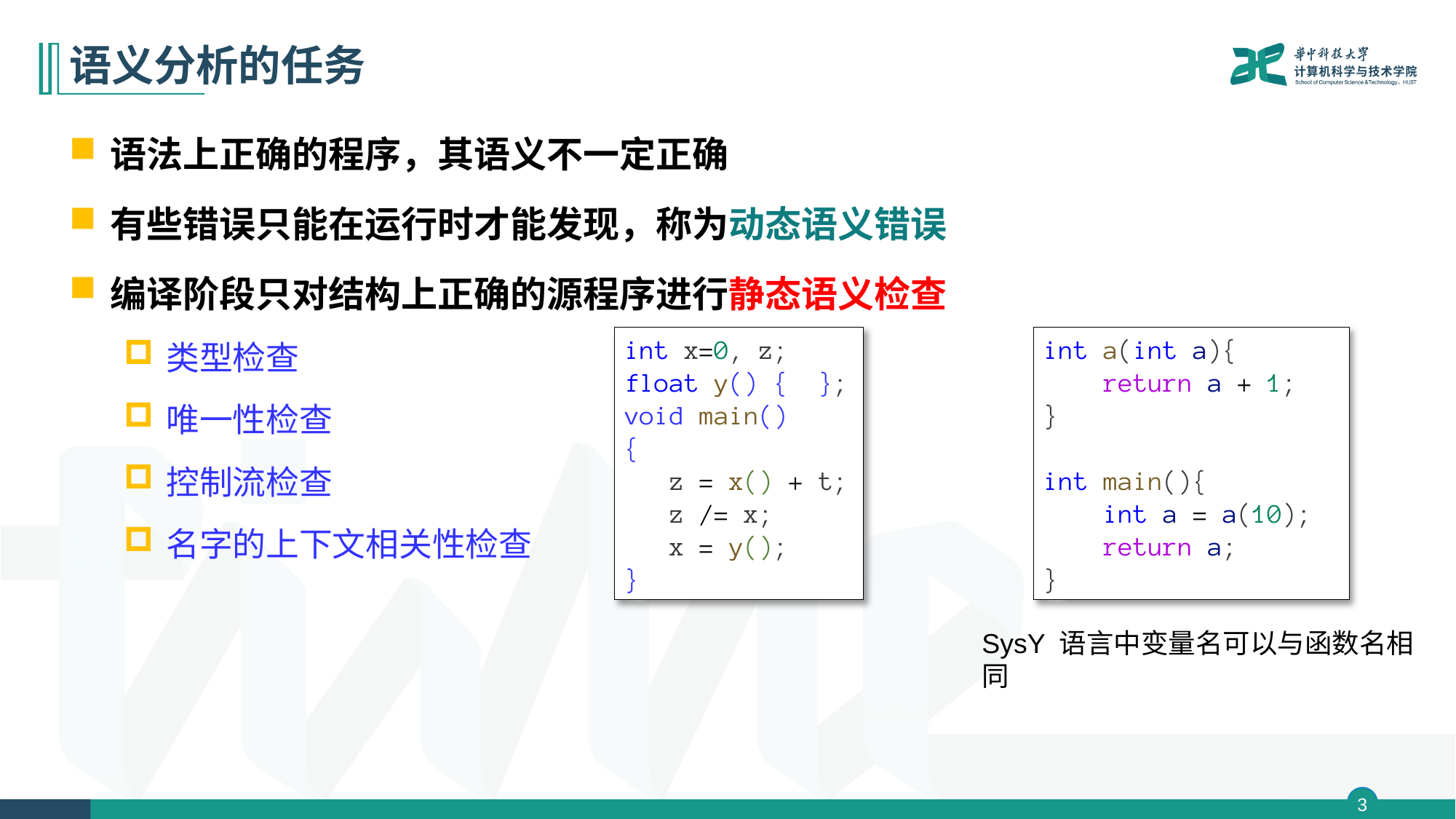

# 语义分析的任务
语法上正确的程序，其语义不一定正确
有些错误只能在运行时才能发现，称为动态语义错误
编译阶段只对结构上正确的源程序进行静态语义检查
类型检查
唯一性检查
控制流检查
名字的上下文相关性检查

int x=0, z;
float y() {  };
void main()
{
   z = x() + t;
   z /= x;
   x = y();
}
int a(int a){
    return a + 1;
}
int main(){
    int a = a(10);
    return a;
}
SysY 语言中变量名可以与函数名相同